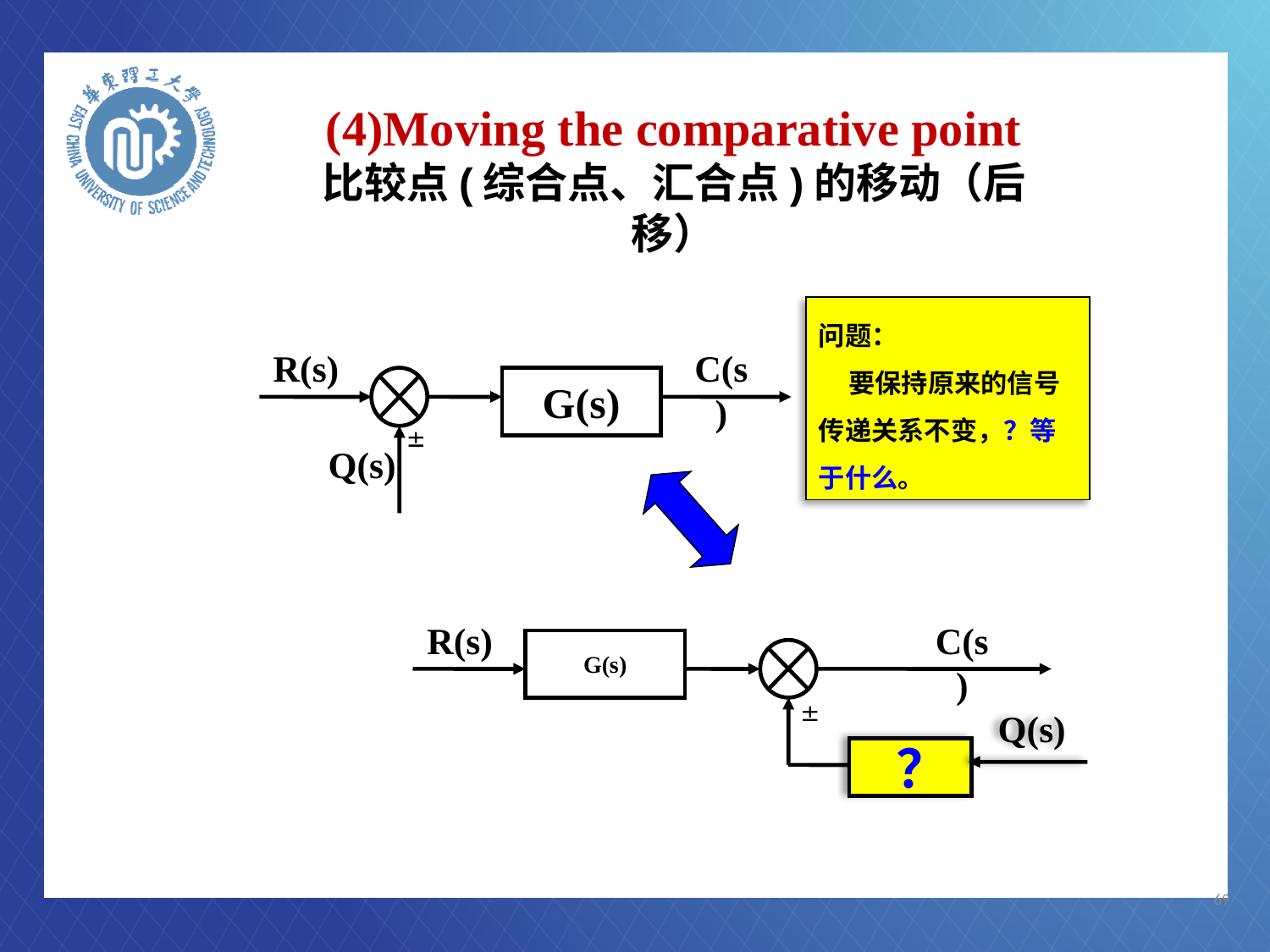

# (4)Moving the comparative point 比较点(综合点、汇合点)的移动（后移）
问题：
    要保持原来的信号传递关系不变，？等于什么。
R(s)
C(s)

G(s)

±

Q(s)

R(s)
C(s)
G(s)

±

Q(s)
 ？

69